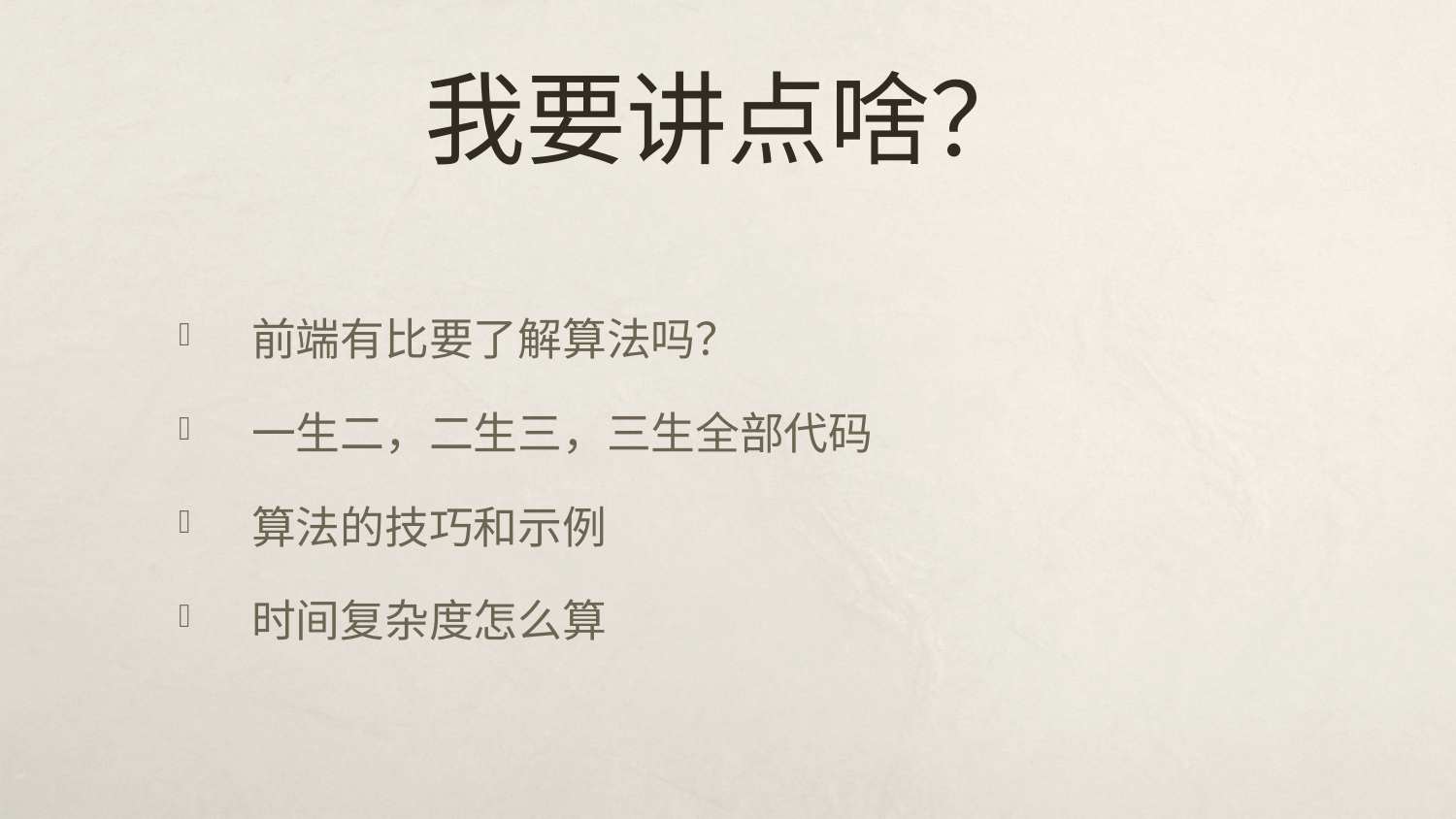

# 我要讲点啥？

前端有比要了解算法吗？
一生二，二生三，三生全部代码
算法的技巧和示例
时间复杂度怎么算